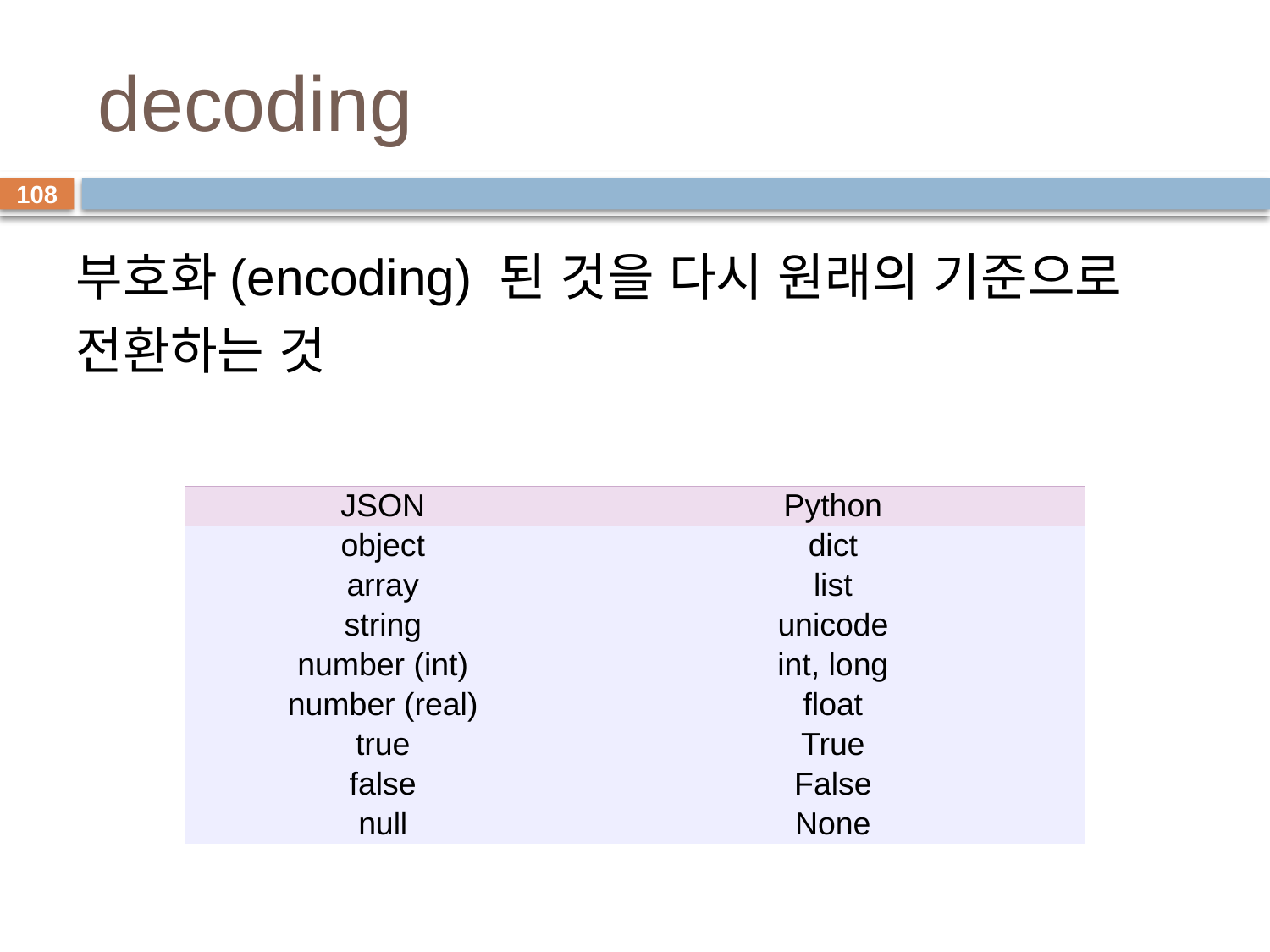

# decoding
108
부호화(encoding) 된 것을 다시 원래의 기준으로 전환하는 것
| JSON | Python |
| --- | --- |
| object | dict |
| array | list |
| string | unicode |
| number (int) | int, long |
| number (real) | float |
| true | True |
| false | False |
| null | None |